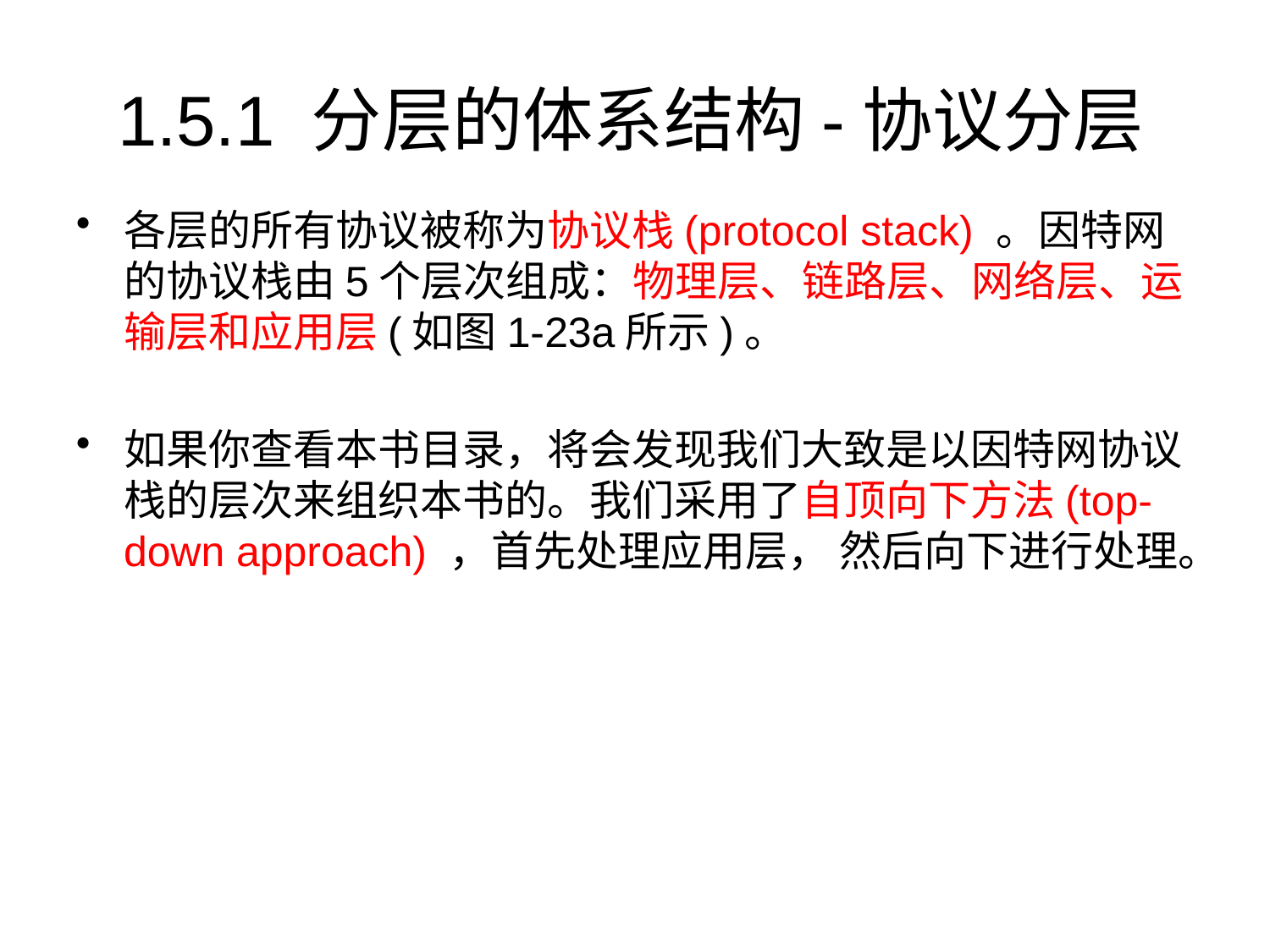

# 1.5.1 分层的体系结构-协议分层
各层的所有协议被称为协议栈(protocol stack) 。因特网的协议栈由5个层次组成：物理层、链路层、网络层、运输层和应用层(如图1-23a所示)。

如果你查看本书目录，将会发现我们大致是以因特网协议栈的层次来组织本书的。我们采用了自顶向下方法(top-down approach) ，首先处理应用层， 然后向下进行处理。